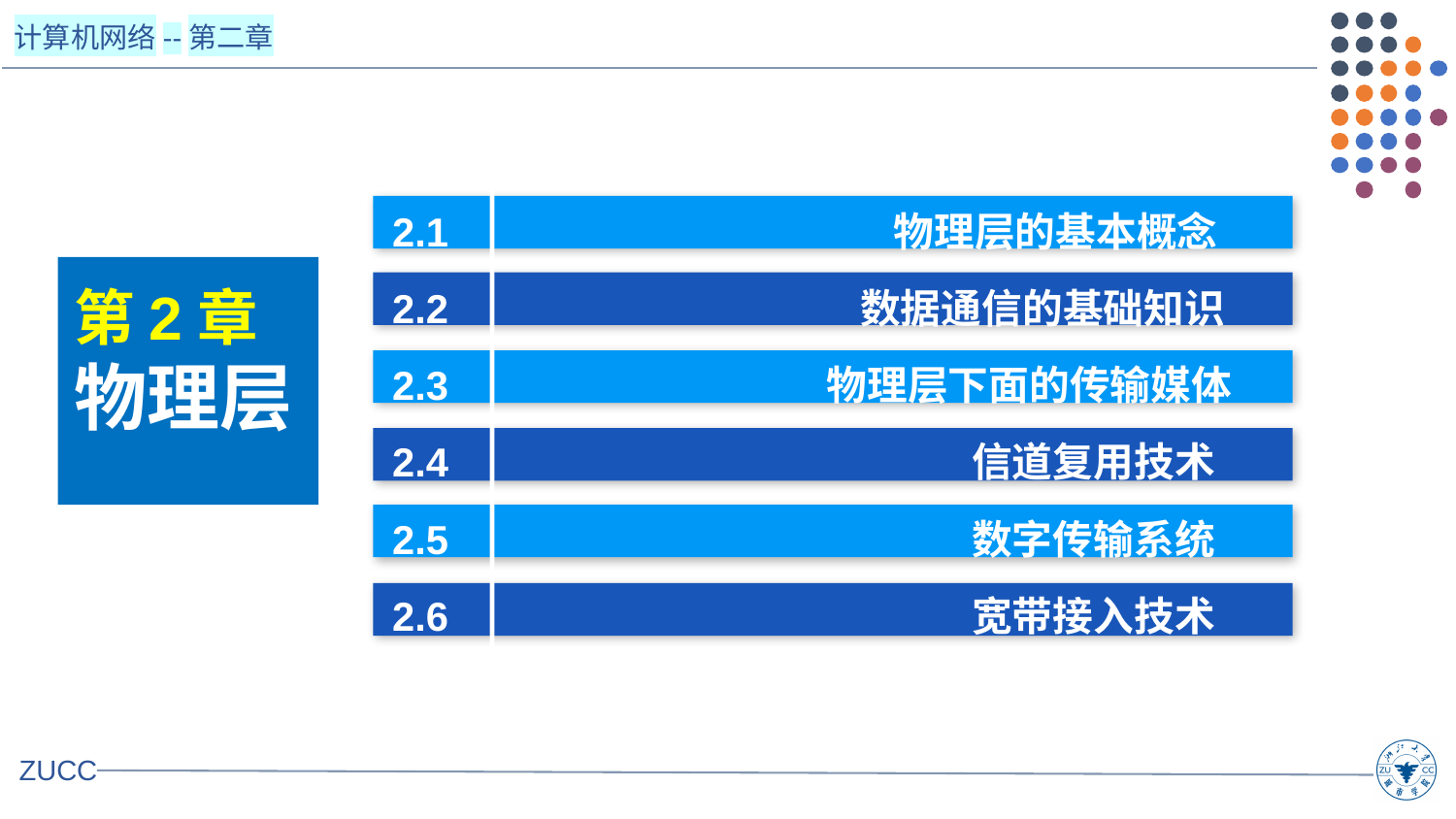

2.1                                       物理层的基本概念
2.2                                    数据通信的基础知识
2.3                                 物理层下面的传输媒体
2.4                                              信道复用技术
2.5                                              数字传输系统
2.6                                              宽带接入技术

第2章
物理层